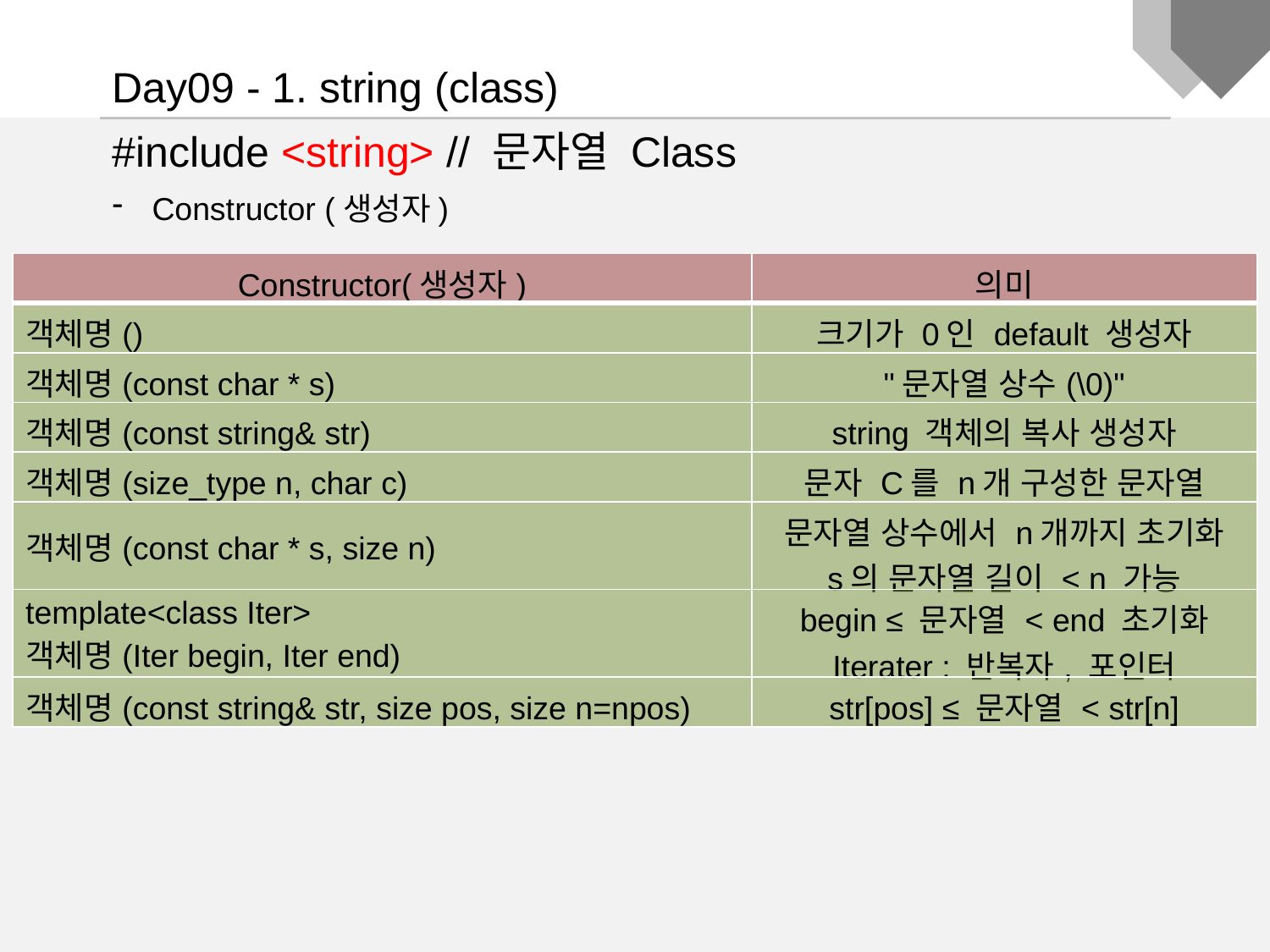

Day09 - 1. string (class)
#include <string> // 문자열 Class
Constructor (생성자)
| Constructor(생성자) | 의미 |
| --- | --- |
| 객체명() | 크기가 0인 default 생성자 |
| 객체명(const char \* s) | "문자열 상수(\0)" |
| 객체명(const string& str) | string 객체의 복사 생성자 |
| 객체명(size\_type n, char c) | 문자 C를 n개 구성한 문자열 |
| 객체명(const char \* s, size n) | 문자열 상수에서 n개까지 초기화 s의 문자열 길이 < n 가능 |
| template<class Iter> 객체명(Iter begin, Iter end) | begin ≤ 문자열 < end 초기화 Iterater : 반복자, 포인터 |
| 객체명(const string& str, size pos, size n=npos) | str[pos] ≤ 문자열 < str[n] |